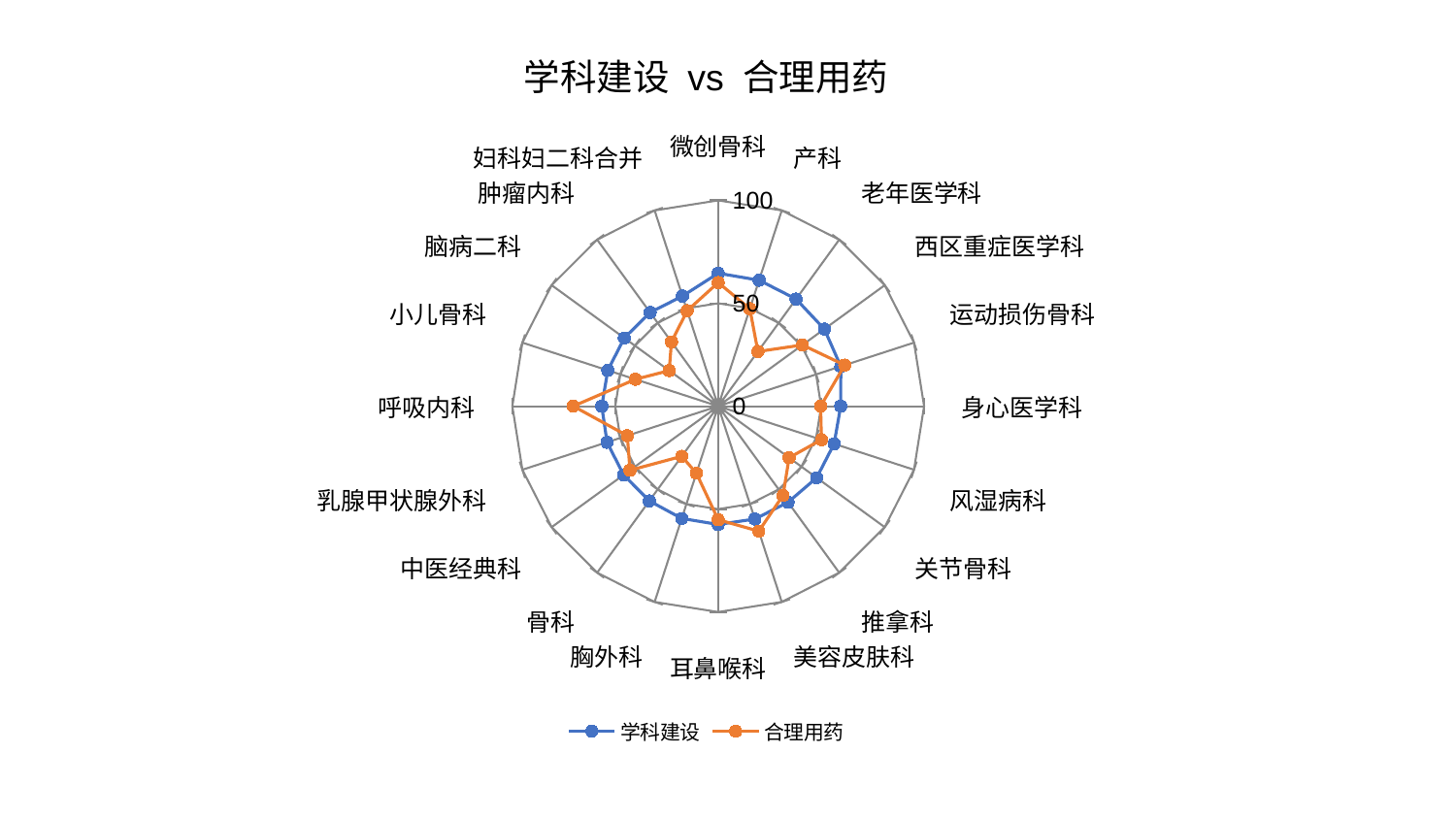

### Chart: 学科建设 vs 合理用药

| Category | 学科建设 | 合理用药 |
|---|---|---|
| 微创骨科 | 64.58972013383782 | 60.05357137392282 |
| 产科 | 64.36729485283915 | 49.769520420039036 |
| 老年医学科 | 64.35375072688959 | 32.849335957599195 |
| 西区重症医学科 | 63.73971316932489 | 50.61166503040873 |
| 运动损伤骨科 | 62.61911533033436 | 64.62614760711159 |
| 身心医学科 | 59.514772385631666 | 49.75184596335179 |
| 风湿病科 | 59.2031793751994 | 52.742657615701646 |
| 关节骨科 | 59.13343771350751 | 42.5844104722001 |
| 推拿科 | 57.71848877465437 | 53.58476174164801 |
| 美容皮肤科 | 57.643113973052074 | 63.86985346157741 |
| 耳鼻喉科 | 57.48655939740451 | 55.177457349308156 |
| 胸外科 | 57.35979810622127 | 34.274835547971215 |
| 骨科 | 56.90973600292207 | 30.1409812790884 |
| 中医经典科 | 56.81037503554383 | 52.991415673234094 |
| 乳腺甲状腺外科 | 56.78144496781818 | 46.4220448434561 |
| 呼吸内科 | 56.54286184378418 | 70.39995189874375 |
| 小儿骨科 | 56.40399725853991 | 42.30489272340447 |
| 脑病二科 | 56.374587712954956 | 29.442965693604872 |
| 肿瘤内科 | 56.28815719736043 | 38.61553995007444 |
| 妇科妇二科合并 | 56.253342317492134 | 48.78229692353463 |
17